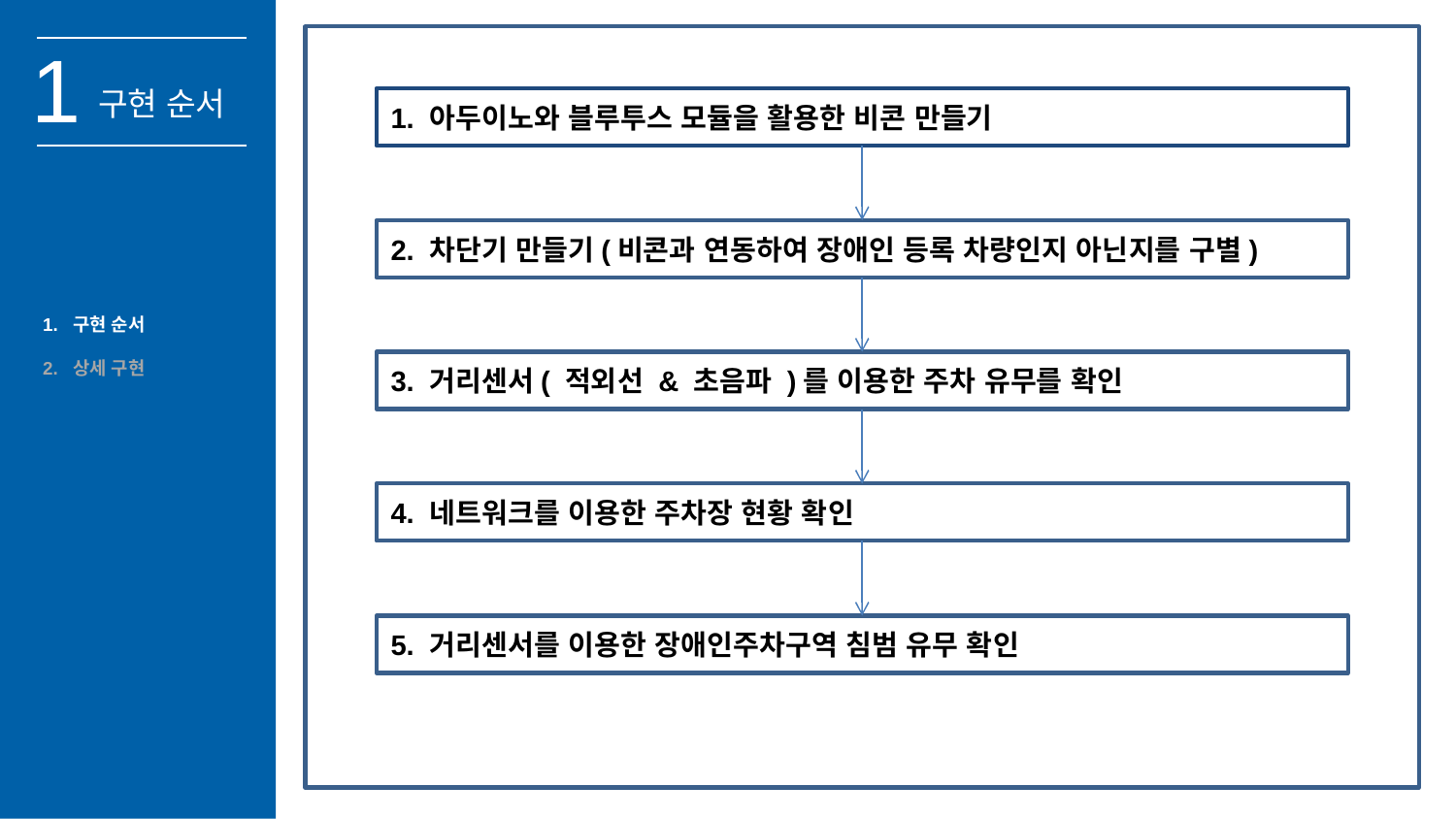

1

구현 순서
1. 아두이노와 블루투스 모듈을 활용한 비콘 만들기
2. 차단기 만들기(비콘과 연동하여 장애인 등록 차량인지 아닌지를 구별)
1.  구현 순서
2.  상세 구현

3. 거리센서( 적외선 & 초음파 )를 이용한 주차 유무를 확인
4. 네트워크를 이용한 주차장 현황 확인
5. 거리센서를 이용한 장애인주차구역 침범 유무 확인